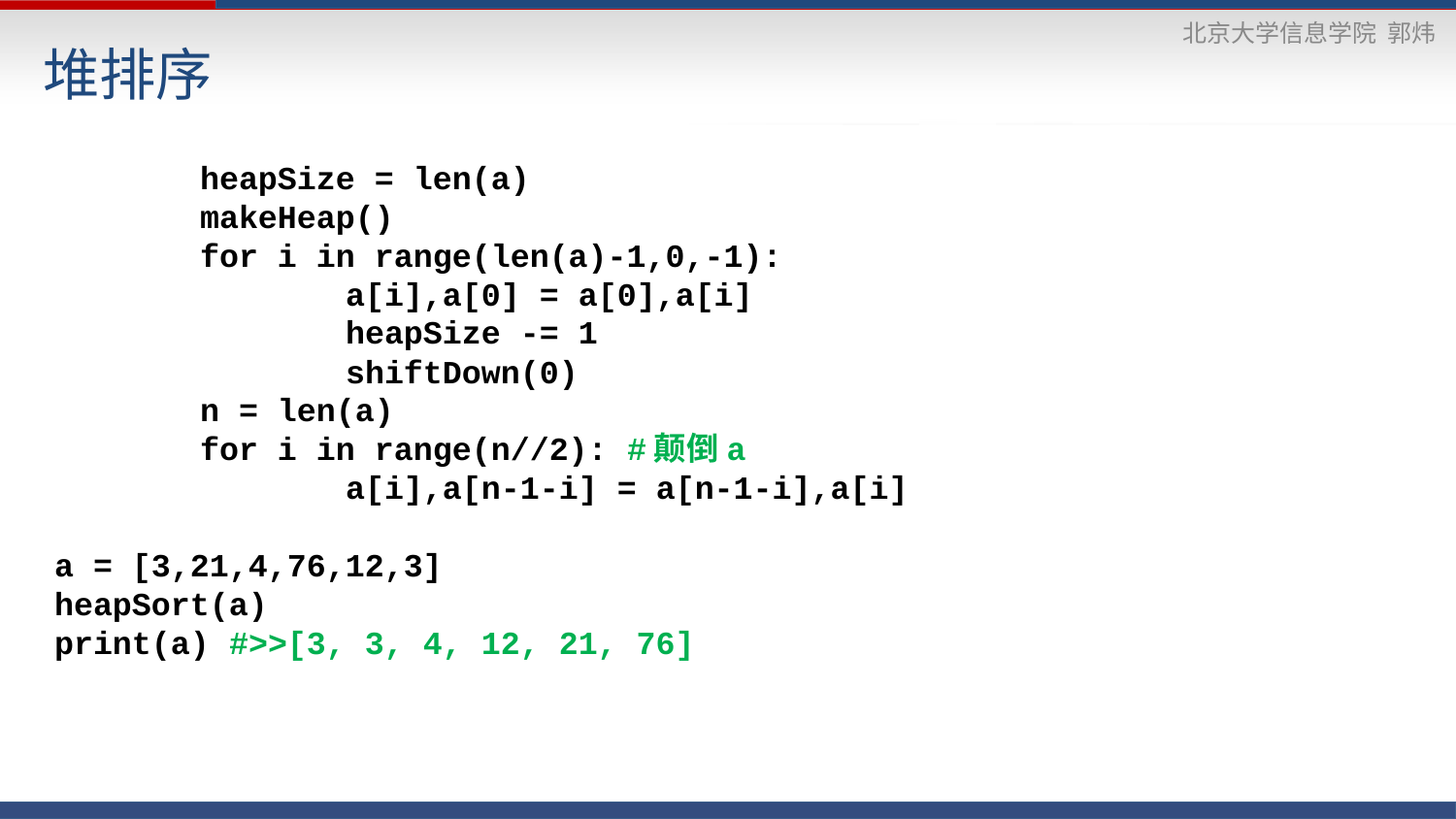

# 堆排序

	heapSize = len(a)
	makeHeap()
	for i in range(len(a)-1,0,-1):
		a[i],a[0] = a[0],a[i]
		heapSize -= 1
		shiftDown(0)
	n = len(a)
	for i in range(n//2): #颠倒a
		a[i],a[n-1-i] = a[n-1-i],a[i]

a = [3,21,4,76,12,3]
heapSort(a)
print(a) #>>[3, 3, 4, 12, 21, 76]

73